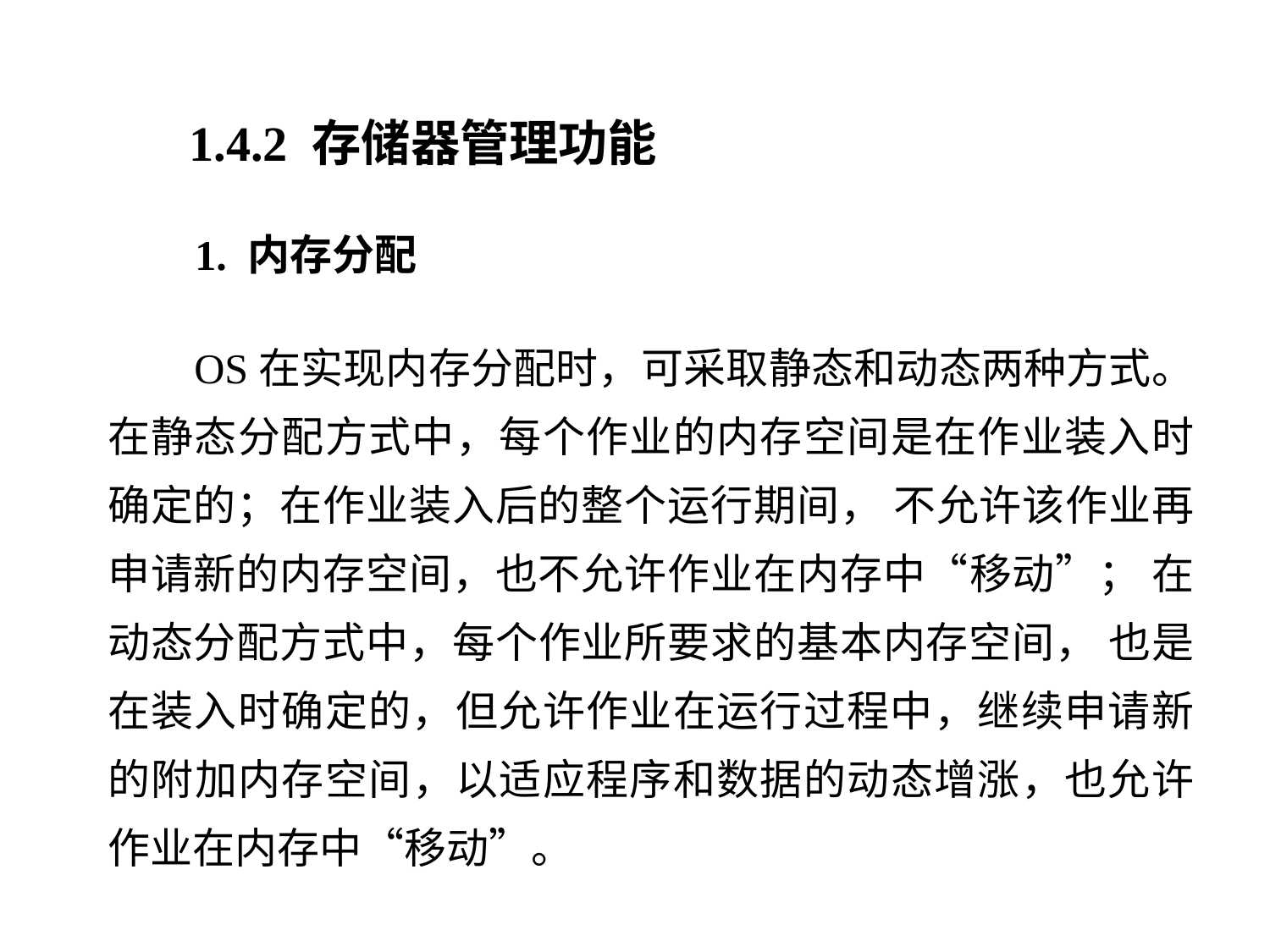

1.4.2 存储器管理功能
1. 内存分配
        OS在实现内存分配时，可采取静态和动态两种方式。在静态分配方式中，每个作业的内存空间是在作业装入时确定的；在作业装入后的整个运行期间， 不允许该作业再申请新的内存空间，也不允许作业在内存中“移动”； 在动态分配方式中，每个作业所要求的基本内存空间， 也是在装入时确定的，但允许作业在运行过程中，继续申请新的附加内存空间，以适应程序和数据的动态增涨，也允许作业在内存中“移动”。